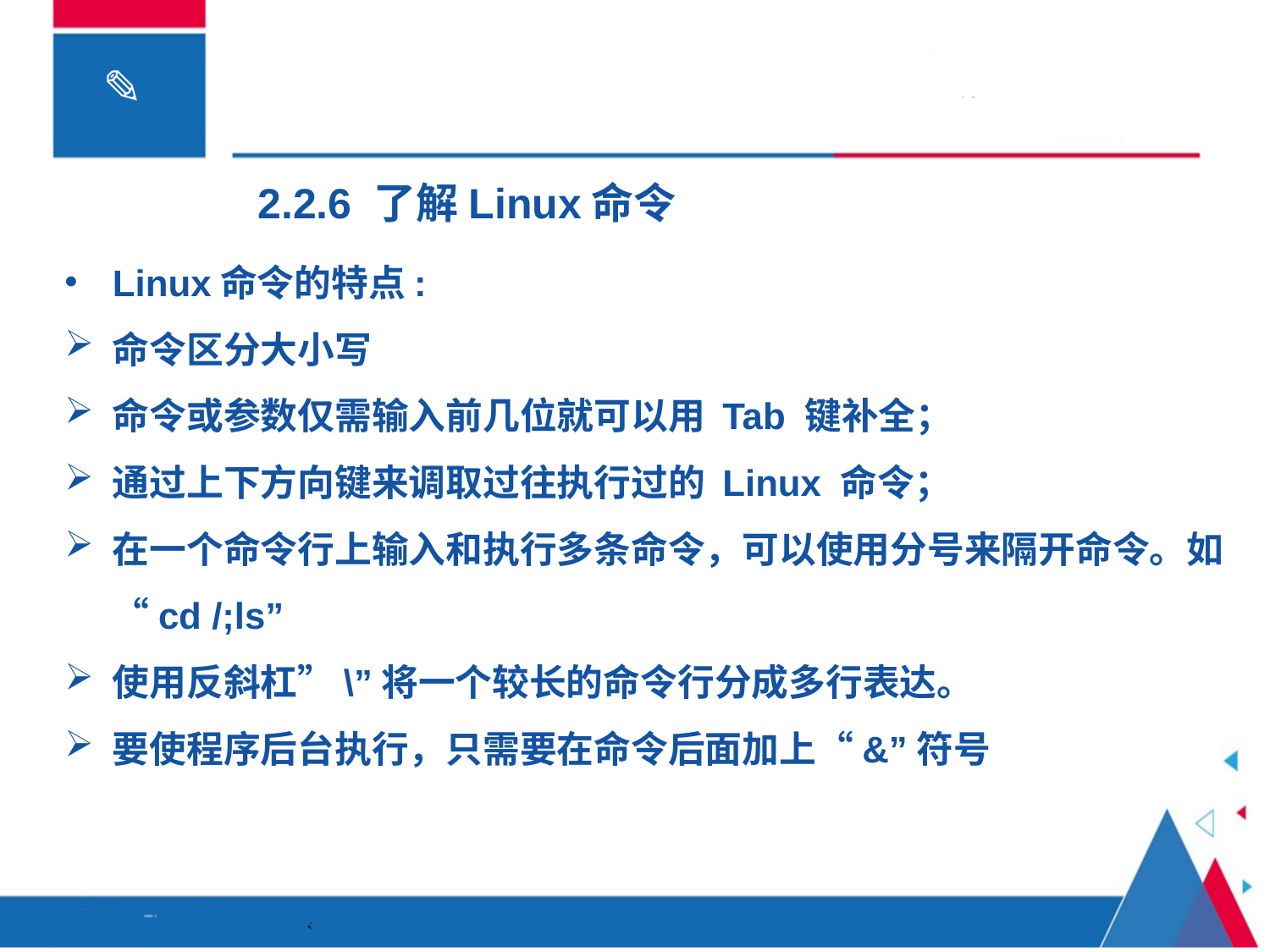

2.2.6 了解Linux命令
Linux命令的特点:
命令区分大小写
命令或参数仅需输入前几位就可以用 Tab 键补全；
通过上下方向键来调取过往执行过的 Linux 命令；
在一个命令行上输入和执行多条命令，可以使用分号来隔开命令。如“cd /;ls”
使用反斜杠”\”将一个较长的命令行分成多行表达。
要使程序后台执行，只需要在命令后面加上“&”符号